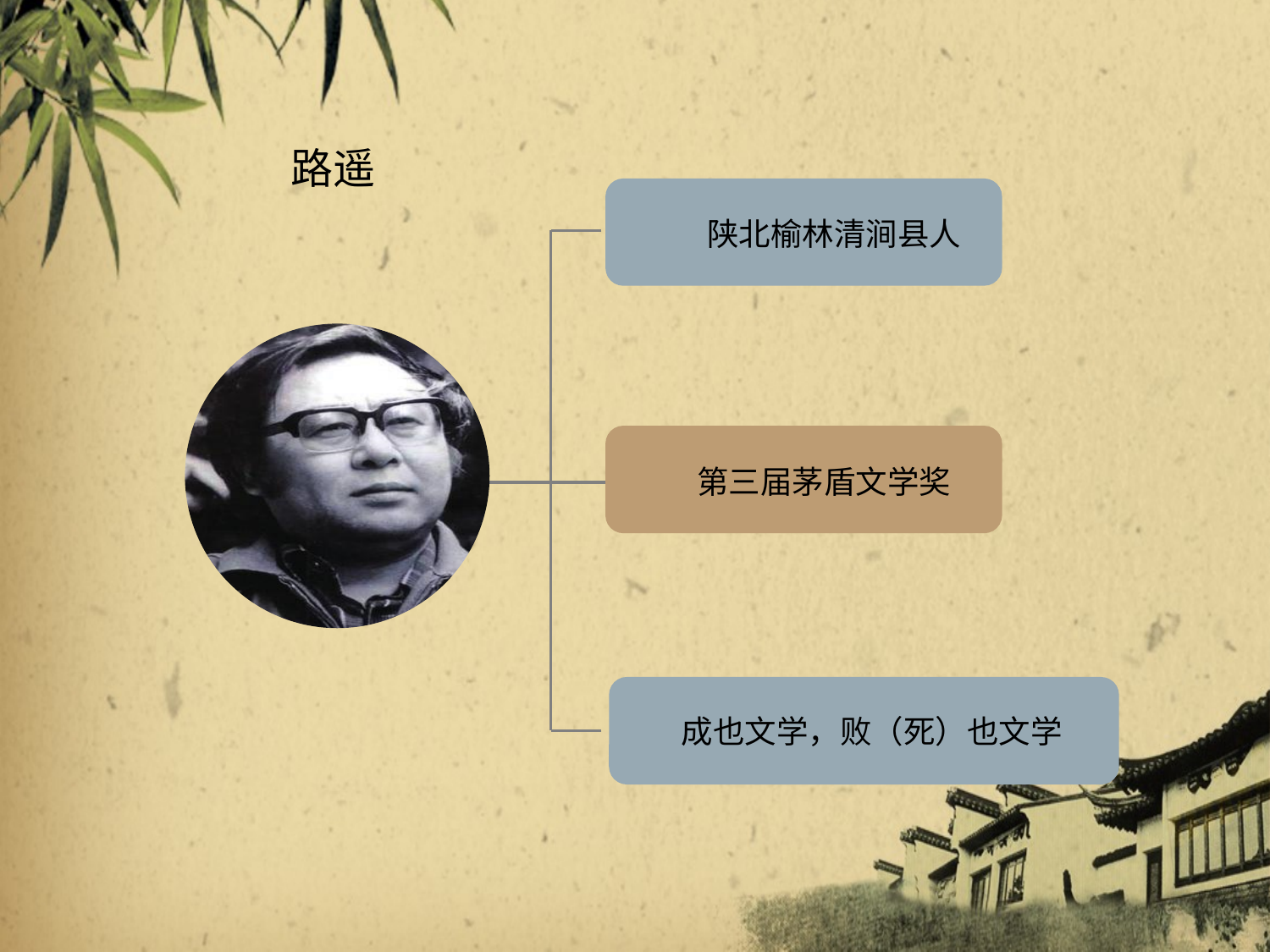

路遥

陕北榆林清涧县人
点击添加文本

点击添加文本

第三届茅盾文学奖
点击添加文本

成也文学，败（死）也文学
点击添加文本